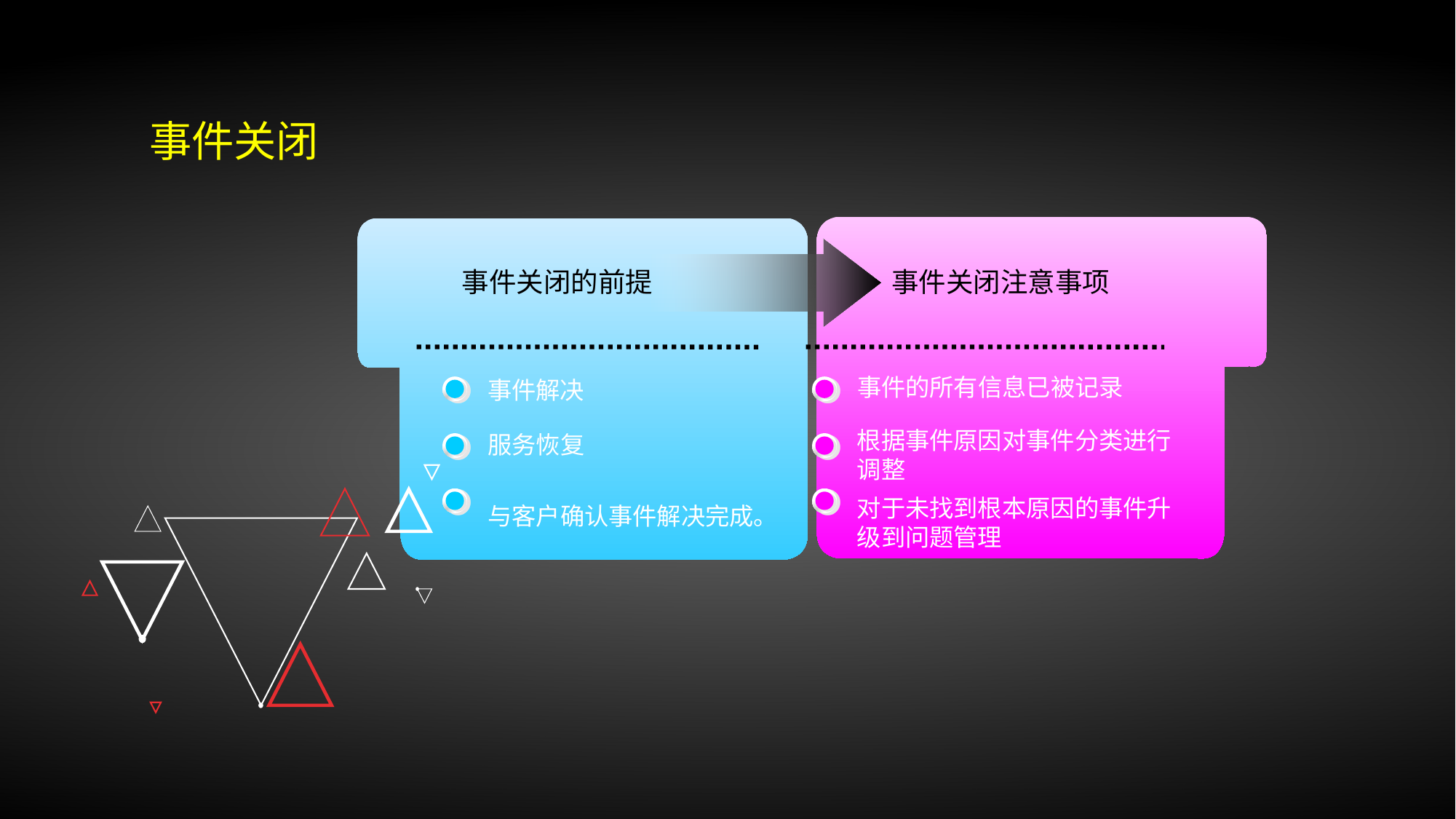

事件关闭

事件关闭的前提
事件关闭注意事项

事件的所有信息已被记录
事件解决

根据事件原因对事件分类进行调整
服务恢复

与客户确认事件解决完成。
对于未找到根本原因的事件升级到问题管理